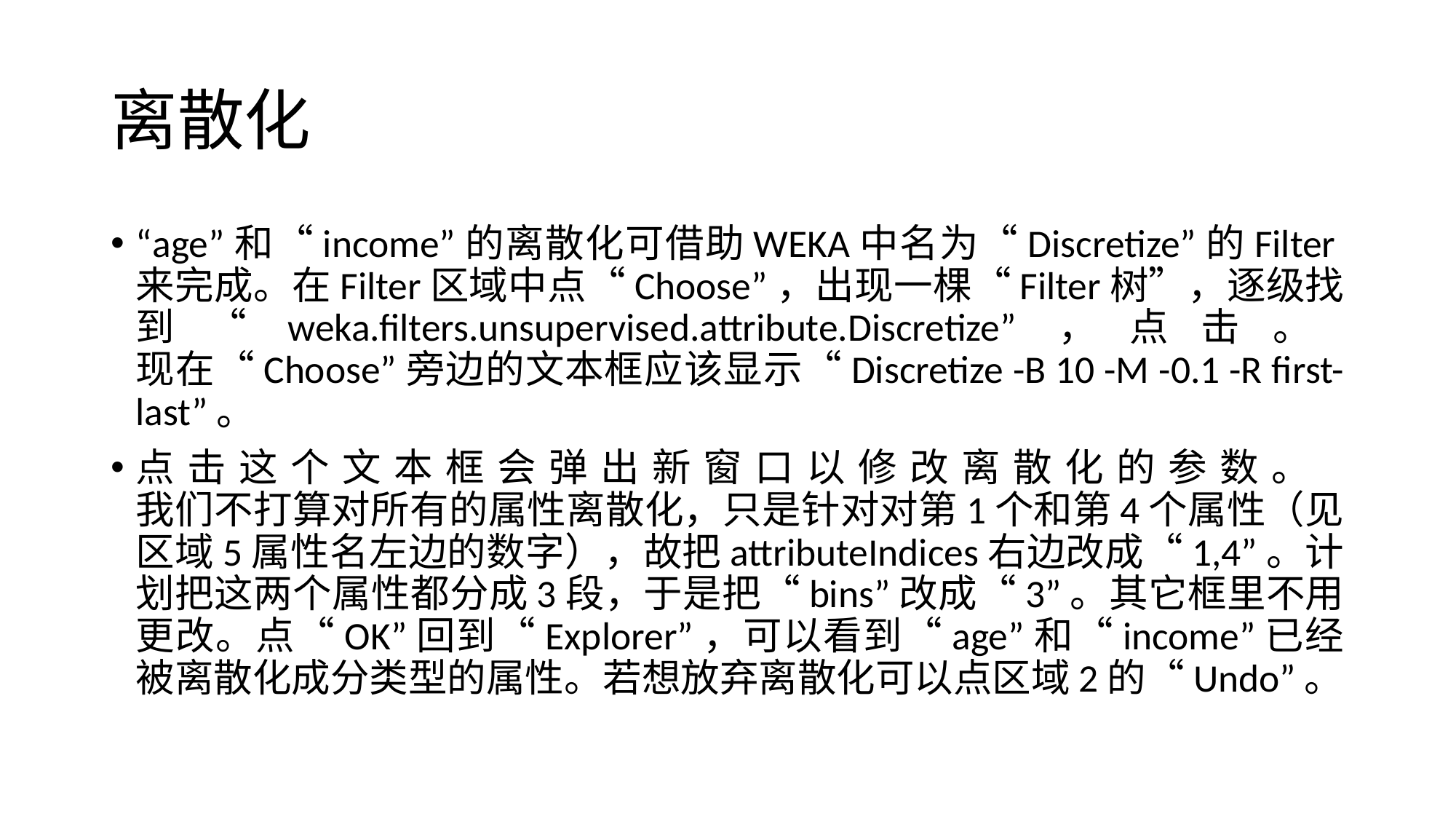

# 离散化
“age”和“income”的离散化可借助WEKA中名为“Discretize”的Filter来完成。在Filter区域中点“Choose”，出现一棵“Filter树”，逐级找到“weka.filters.unsupervised.attribute.Discretize”，点击。
现在“Choose”旁边的文本框应该显示“Discretize -B 10 -M -0.1 -R first-last”。
点击这个文本框会弹出新窗口以修改离散化的参数。
我们不打算对所有的属性离散化，只是针对对第1个和第4个属性（见区域5属性名左边的数字），故把attributeIndices右边改成“1,4”。计划把这两个属性都分成3段，于是把“bins”改成“3”。其它框里不用更改。点“OK”回到“Explorer”，可以看到“age”和“income”已经被离散化成分类型的属性。若想放弃离散化可以点区域2的“Undo”。